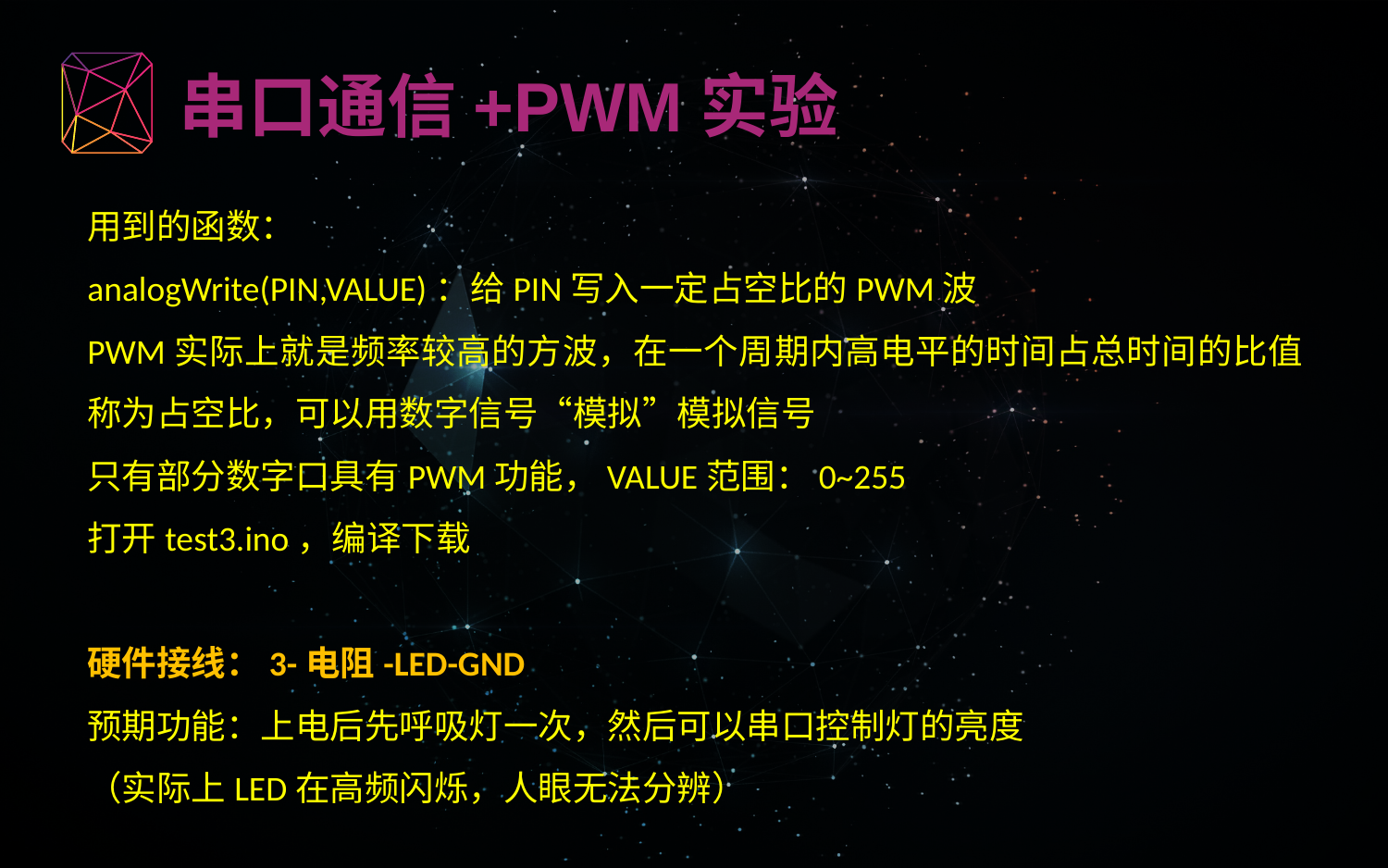

串口通信+PWM实验
用到的函数：
analogWrite(PIN,VALUE)：给PIN写入一定占空比的PWM波
PWM实际上就是频率较高的方波，在一个周期内高电平的时间占总时间的比值称为占空比，可以用数字信号“模拟”模拟信号
只有部分数字口具有PWM功能，VALUE范围：0~255
打开test3.ino，编译下载

硬件接线：3-电阻-LED-GND
预期功能：上电后先呼吸灯一次，然后可以串口控制灯的亮度
（实际上LED在高频闪烁，人眼无法分辨）